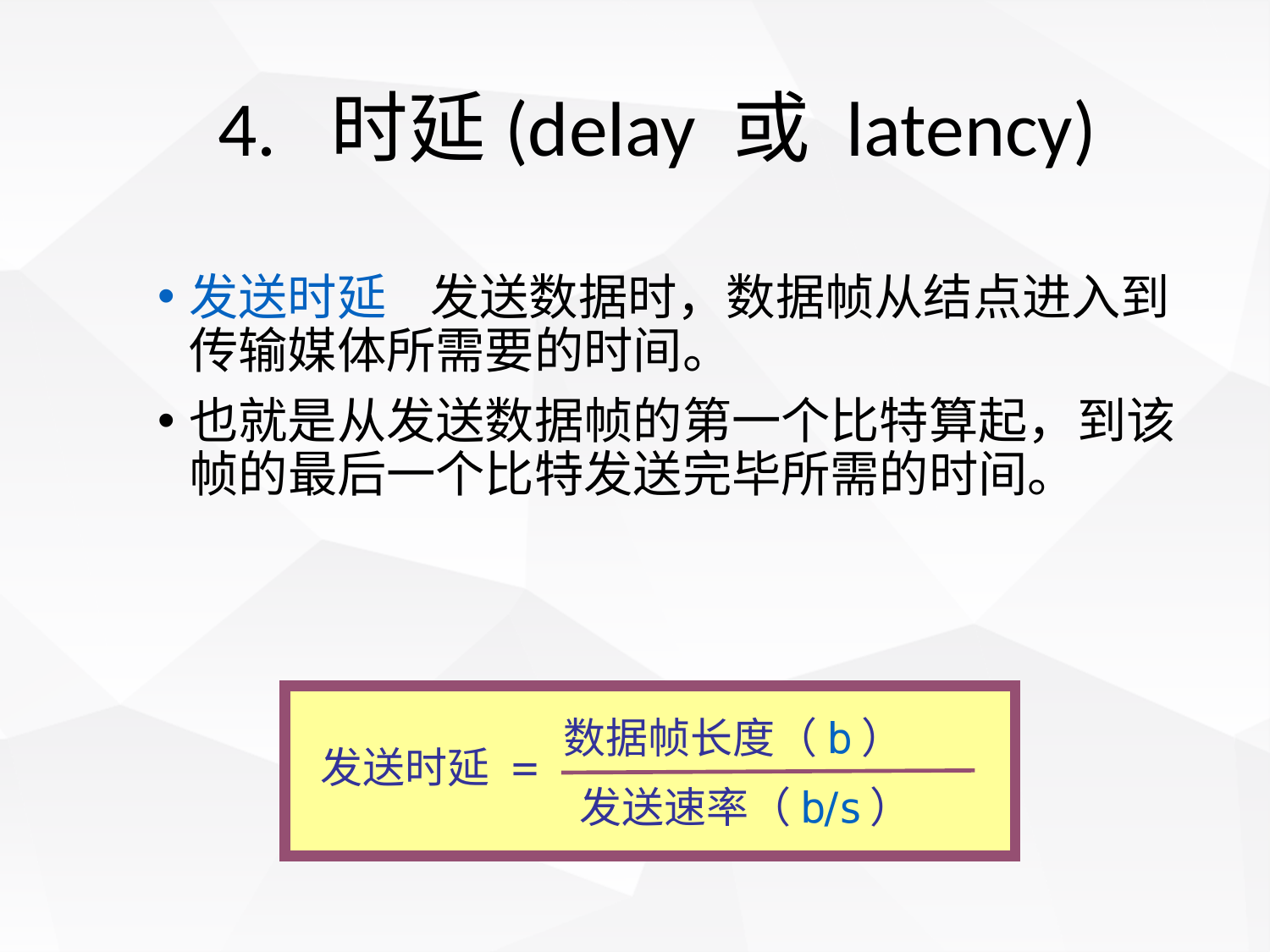

# 4.  时延(delay 或 latency)
发送时延    发送数据时，数据帧从结点进入到传输媒体所需要的时间。
也就是从发送数据帧的第一个比特算起，到该帧的最后一个比特发送完毕所需的时间。

数据帧长度（b）
发送时延 =

发送速率（b/s）